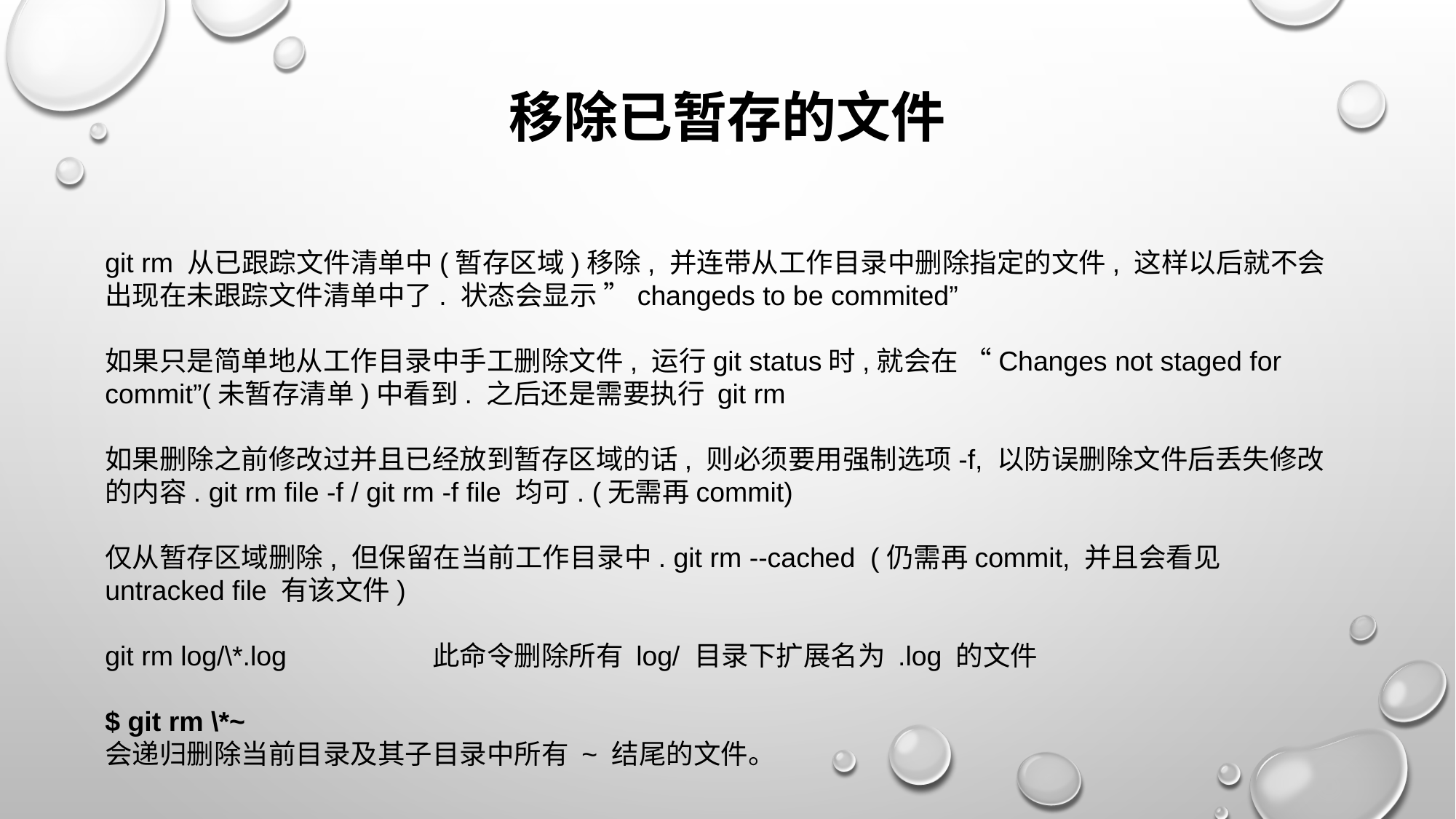

# 移除已暂存的文件
git rm 从已跟踪文件清单中(暂存区域)移除, 并连带从工作目录中删除指定的文件, 这样以后就不会出现在未跟踪文件清单中了. 状态会显示 ”changeds to be commited”

如果只是简单地从工作目录中手工删除文件, 运行git status时,就会在 “Changes not staged for commit”(未暂存清单)中看到. 之后还是需要执行 git rm

如果删除之前修改过并且已经放到暂存区域的话, 则必须要用强制选项-f, 以防误删除文件后丢失修改的内容. git rm file -f / git rm -f file 均可. (无需再commit)

仅从暂存区域删除, 但保留在当前工作目录中. git rm --cached  (仍需再commit, 并且会看见untracked file 有该文件)

git rm log/\*.log		此命令删除所有 log/ 目录下扩展名为 .log 的文件

$ git rm \*~
会递归删除当前目录及其子目录中所有 ~ 结尾的文件。